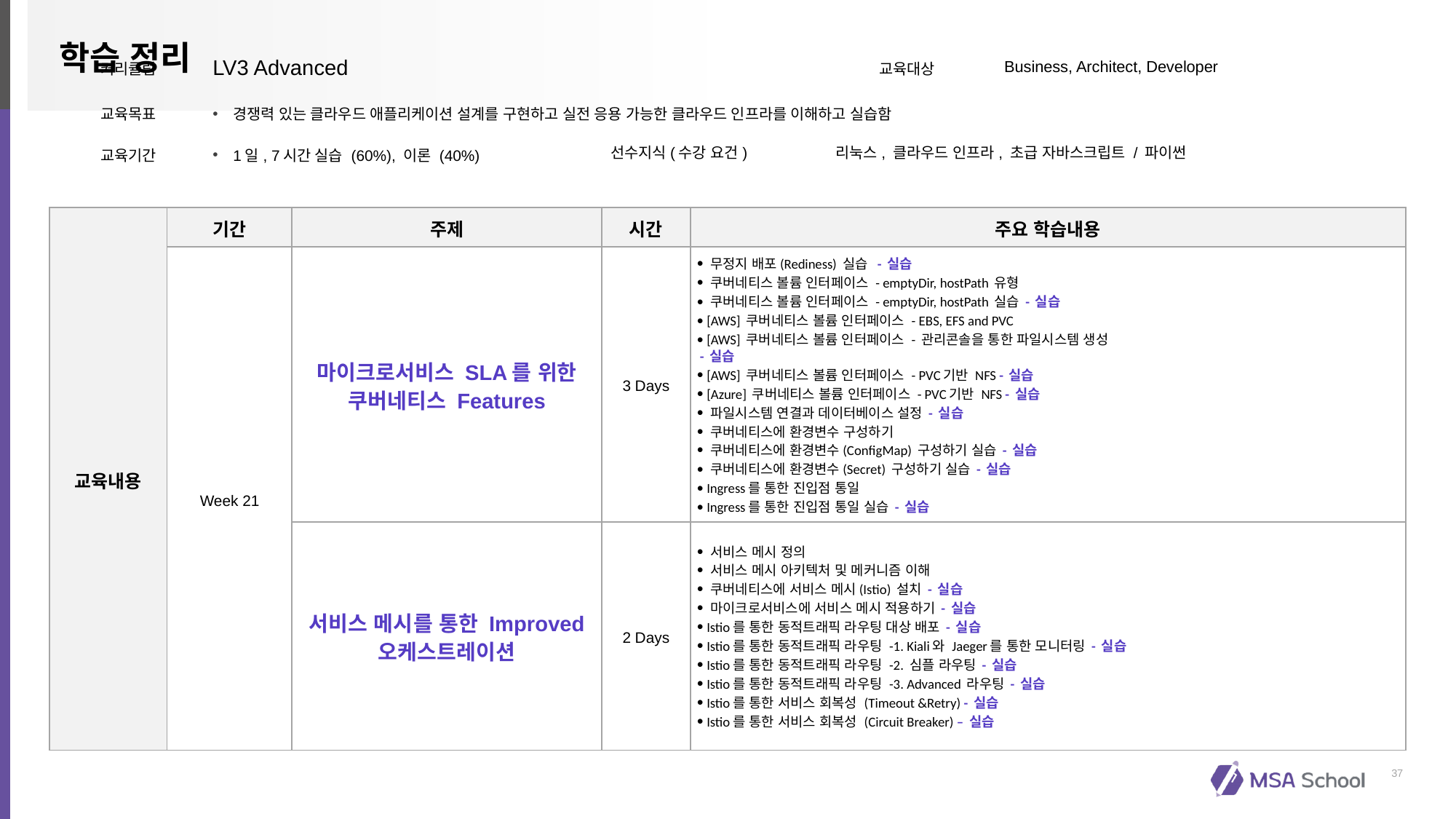

| 커리큘럼 | LV3 Advanced |  | 교육대상 | Business, Architect, Developer |
| --- | --- | --- | --- | --- |
| 교육목표 | 경쟁력 있는 클라우드 애플리케이션 설계를 구현하고 실전 응용 가능한 클라우드 인프라를 이해하고 실습함 |  |  |  |
| 교육기간 | 1일, 7시간 실습 (60%), 이론 (40%) | 선수지식(수강 요건) | 리눅스, 클라우드 인프라, 초급 자바스크립트 / 파이썬 |  |
| 교육내용 | 기간 | 주제 | 시간 | 주요 학습내용 |
| --- | --- | --- | --- | --- |
|  | Week 21 | 마이크로서비스 SLA를 위한 쿠버네티스 Features | 3 Days | 무정지 배포(Rediness) 실습 - 실습 쿠버네티스 볼륨 인터페이스 - emptyDir, hostPath 유형 쿠버네티스 볼륨 인터페이스 - emptyDir, hostPath 실습 - 실습 [AWS] 쿠버네티스 볼륨 인터페이스 - EBS, EFS and PVC [AWS] 쿠버네티스 볼륨 인터페이스 - 관리콘솔을 통한 파일시스템 생성 - 실습 [AWS] 쿠버네티스 볼륨 인터페이스 - PVC기반 NFS - 실습 [Azure] 쿠버네티스 볼륨 인터페이스 - PVC기반 NFS - 실습 파일시스템 연결과 데이터베이스 설정 - 실습 쿠버네티스에 환경변수 구성하기 쿠버네티스에 환경변수(ConfigMap) 구성하기 실습 - 실습 쿠버네티스에 환경변수(Secret) 구성하기 실습 - 실습 Ingress를 통한 진입점 통일 Ingress를 통한 진입점 통일 실습 - 실습 |
|  |  | 서비스 메시를 통한 Improved 오케스트레이션 | 2 Days | 서비스 메시 정의 서비스 메시 아키텍처 및 메커니즘 이해 쿠버네티스에 서비스 메시(Istio) 설치 - 실습 마이크로서비스에 서비스 메시 적용하기 - 실습 Istio를 통한 동적트래픽 라우팅 대상 배포 - 실습 Istio를 통한 동적트래픽 라우팅 -1. Kiali와 Jaeger를 통한 모니터링 - 실습 Istio를 통한 동적트래픽 라우팅 -2. 심플 라우팅 - 실습 Istio를 통한 동적트래픽 라우팅 -3. Advanced 라우팅 - 실습 Istio를 통한 서비스 회복성 (Timeout &Retry) - 실습 Istio를 통한 서비스 회복성 (Circuit Breaker) – 실습 |